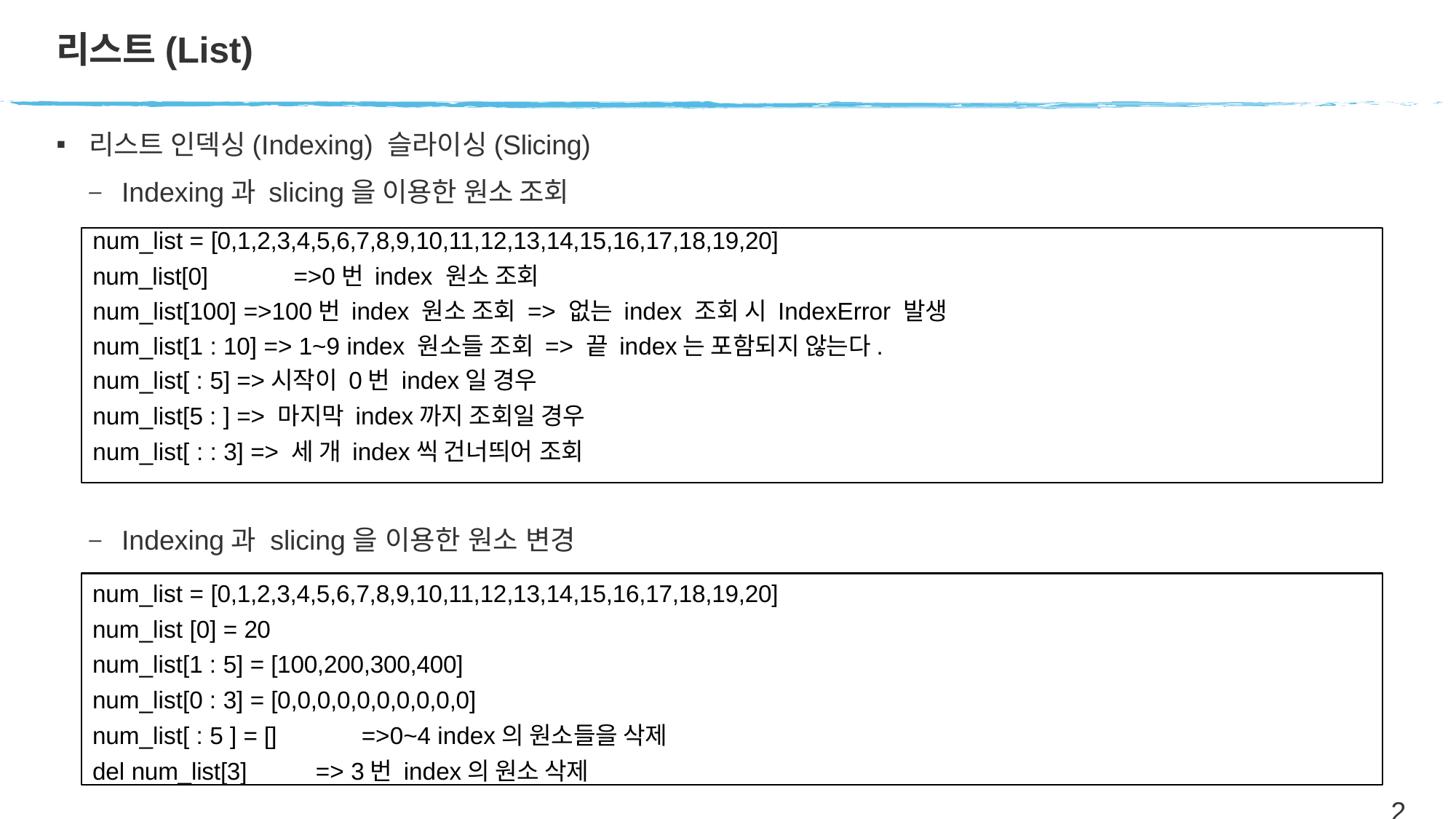

# 리스트(List)
리스트 인덱싱(Indexing) 슬라이싱(Slicing)
Indexing과 slicing을 이용한 원소 조회
num_list = [0,1,2,3,4,5,6,7,8,9,10,11,12,13,14,15,16,17,18,19,20]
num_list[0]	=>0번 index 원소 조회
num_list[100] =>100번 index 원소 조회 => 없는 index 조회 시 IndexError 발생 num_list[1 : 10] => 1~9 index 원소들 조회 => 끝 index는 포함되지 않는다.
num_list[ : 5] =>시작이 0번 index일 경우
num_list[5 : ] => 마지막 index까지 조회일 경우
num_list[ : : 3] => 세 개 index씩 건너띄어 조회

Indexing과 slicing을 이용한 원소 변경

num_list = [0,1,2,3,4,5,6,7,8,9,10,11,12,13,14,15,16,17,18,19,20]
num_list [0] = 20
num_list[1 : 5] = [100,200,300,400]
num_list[0 : 3] = [0,0,0,0,0,0,0,0,0,0]
num_list[ : 5 ] = []	=>0~4 index의 원소들을 삭제
del num_list[3]	=> 3번 index의 원소 삭제
27